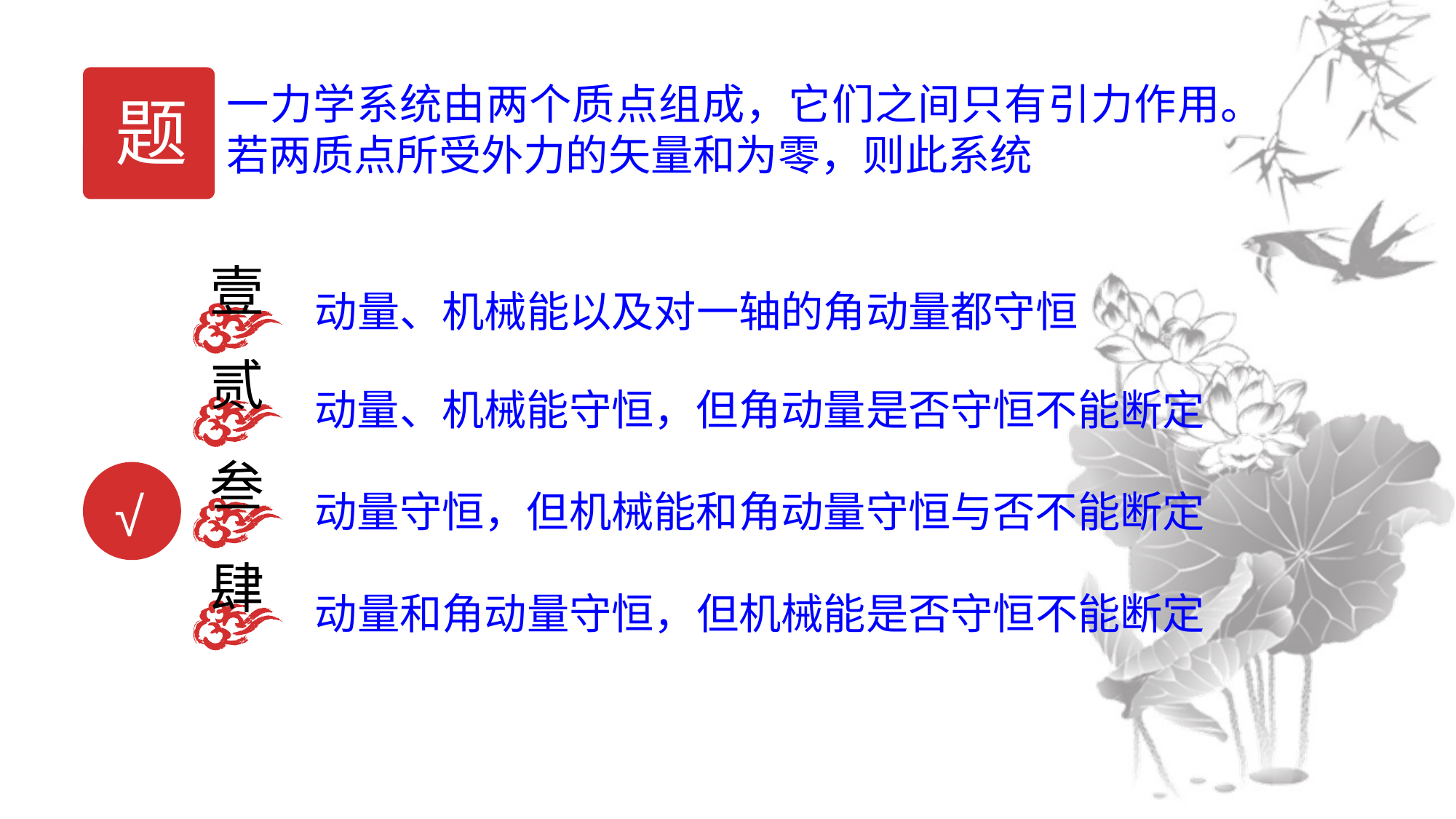

题
一力学系统由两个质点组成，它们之间只有引力作用。若两质点所受外力的矢量和为零，则此系统
壹

动量、机械能以及对一轴的角动量都守恒
贰

动量、机械能守恒，但角动量是否守恒不能断定
叁

动量守恒，但机械能和角动量守恒与否不能断定

√
肆

动量和角动量守恒，但机械能是否守恒不能断定